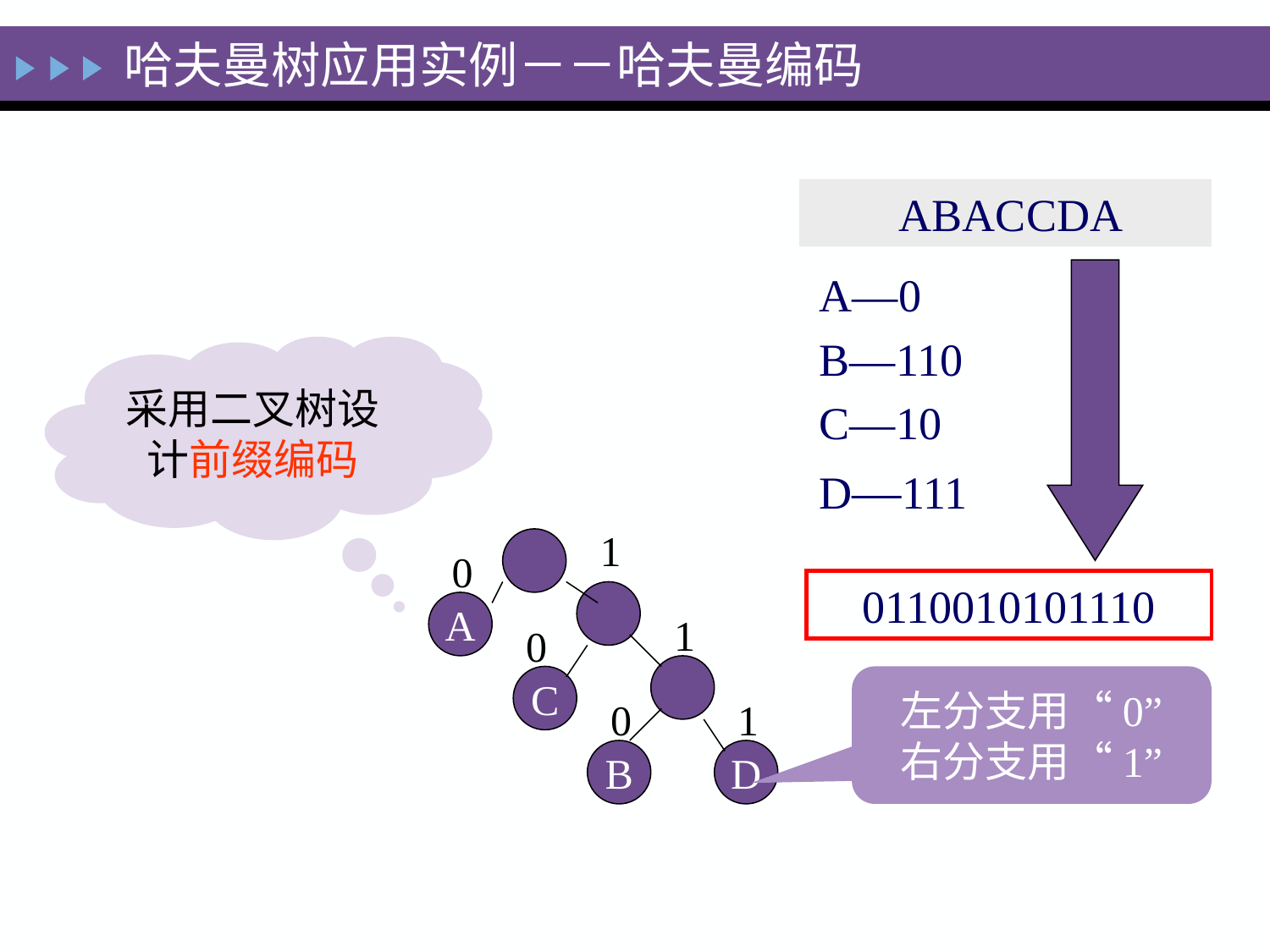

哈夫曼树应用实例－－哈夫曼编码
 ABACCDA
A—0
B—110
C—10
D—111

0110010101110

采用二叉树设计前缀编码
1

0

A
1
0

C
左分支用“0”
右分支用“1”
0
1

B
D